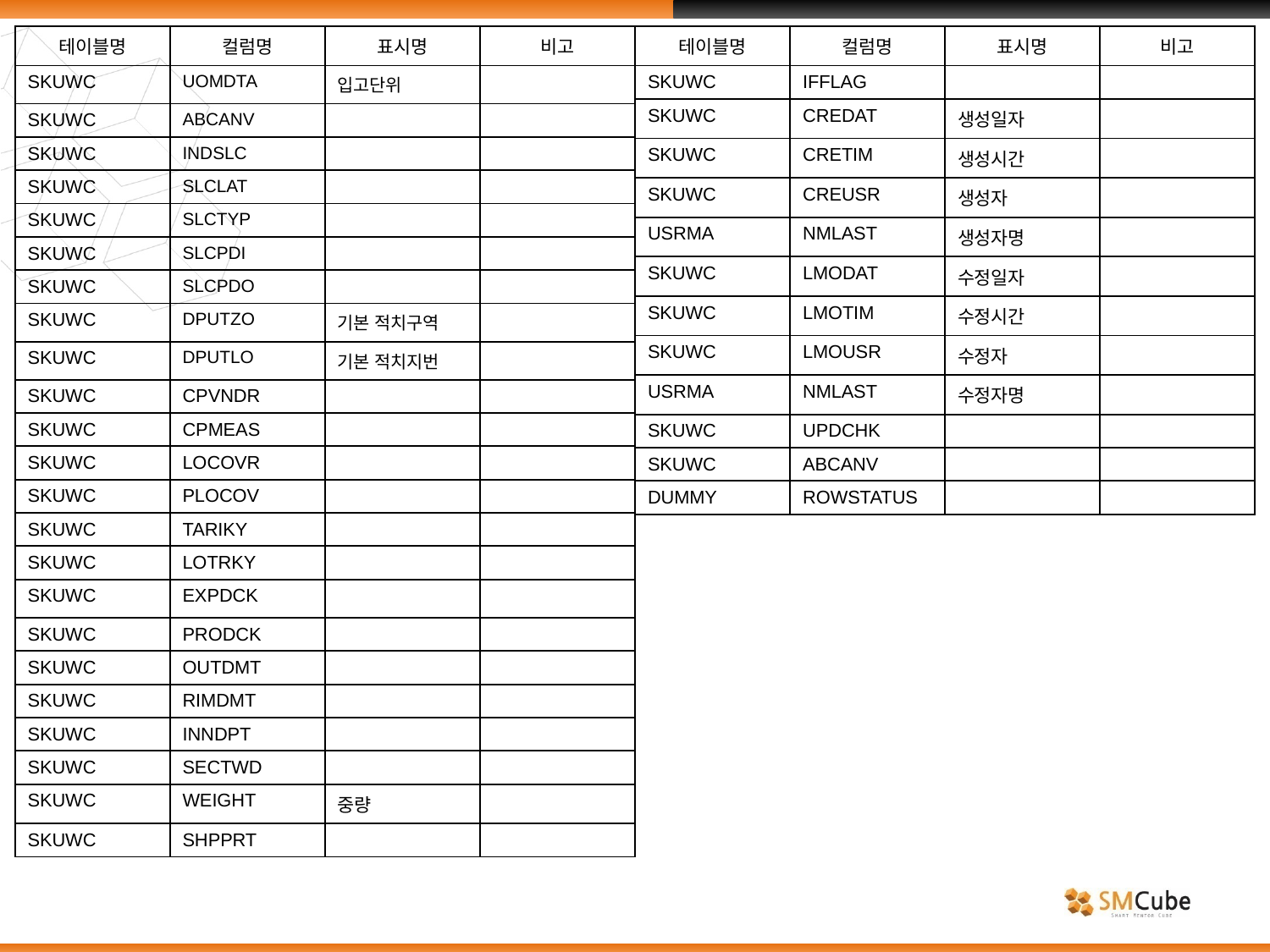

| 테이블명 | 컬럼명 | 표시명 | 비고 |
| --- | --- | --- | --- |
| SKUWC | UOMDTA | 입고단위 |  |
| SKUWC | ABCANV |  |  |
| SKUWC | INDSLC |  |  |
| SKUWC | SLCLAT |  |  |
| SKUWC | SLCTYP |  |  |
| SKUWC | SLCPDI |  |  |
| SKUWC | SLCPDO |  |  |
| SKUWC | DPUTZO | 기본 적치구역 |  |
| SKUWC | DPUTLO | 기본 적치지번 |  |
| SKUWC | CPVNDR |  |  |
| SKUWC | CPMEAS |  |  |
| SKUWC | LOCOVR |  |  |
| SKUWC | PLOCOV |  |  |
| SKUWC | TARIKY |  |  |
| SKUWC | LOTRKY |  |  |
| SKUWC | EXPDCK |  |  |
| SKUWC | PRODCK |  |  |
| SKUWC | OUTDMT |  |  |
| SKUWC | RIMDMT |  |  |
| SKUWC | INNDPT |  |  |
| SKUWC | SECTWD |  |  |
| SKUWC | WEIGHT | 중량 |  |
| SKUWC | SHPPRT |  |  |
| 테이블명 | 컬럼명 | 표시명 | 비고 |
| --- | --- | --- | --- |
| SKUWC | IFFLAG |  |  |
| SKUWC | CREDAT | 생성일자 |  |
| SKUWC | CRETIM | 생성시간 |  |
| SKUWC | CREUSR | 생성자 |  |
| USRMA | NMLAST | 생성자명 |  |
| SKUWC | LMODAT | 수정일자 |  |
| SKUWC | LMOTIM | 수정시간 |  |
| SKUWC | LMOUSR | 수정자 |  |
| USRMA | NMLAST | 수정자명 |  |
| SKUWC | UPDCHK |  |  |
| SKUWC | ABCANV |  |  |
| DUMMY | ROWSTATUS |  |  |